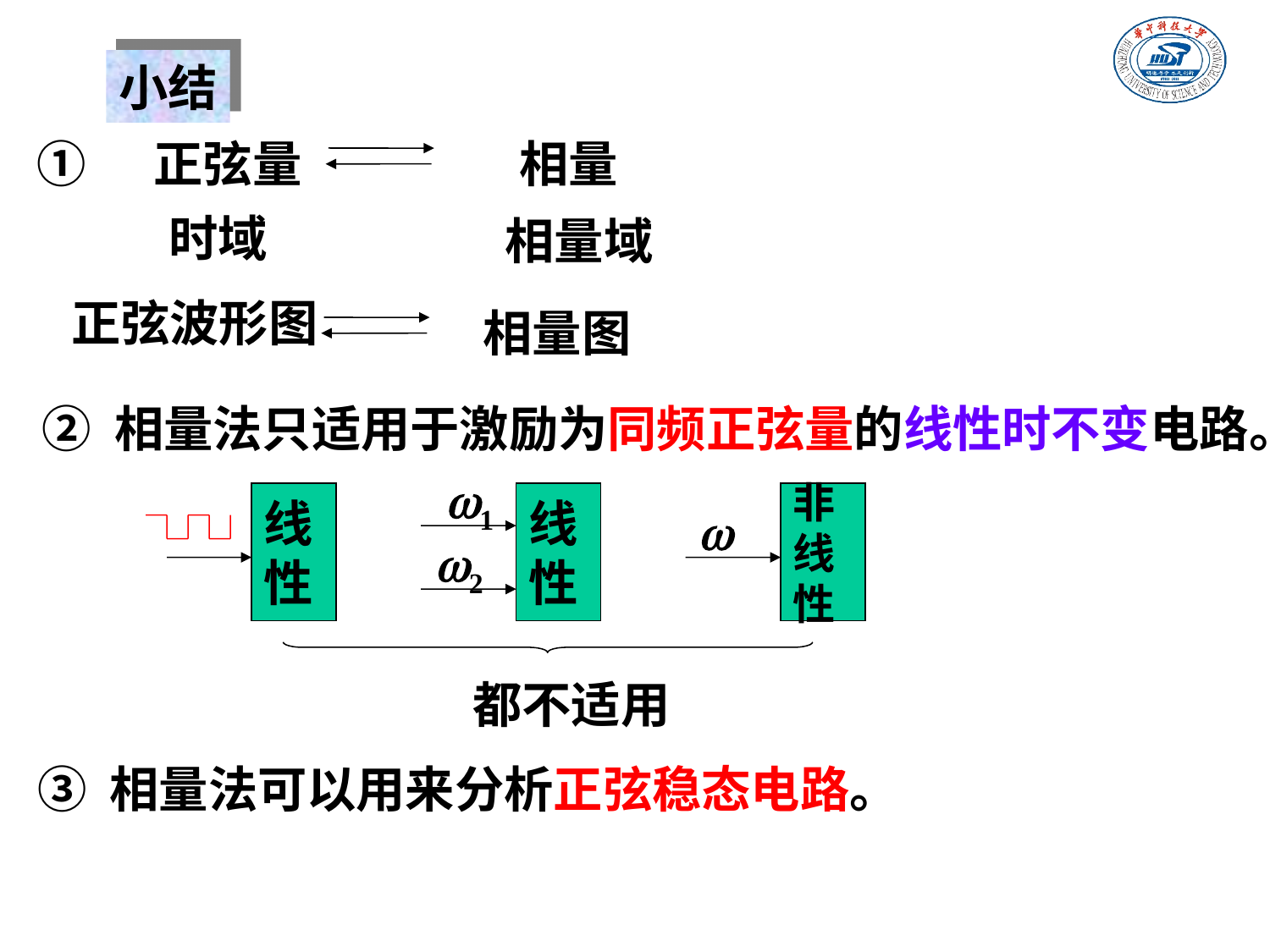

小结
①     正弦量
相量

时域
相量域
正弦波形图
相量图

② 相量法只适用于激励为同频正弦量的线性时不变电路。

ω1
线
性

ω2

线
性

非
线
性
ω

都不适用
③ 相量法可以用来分析正弦稳态电路。